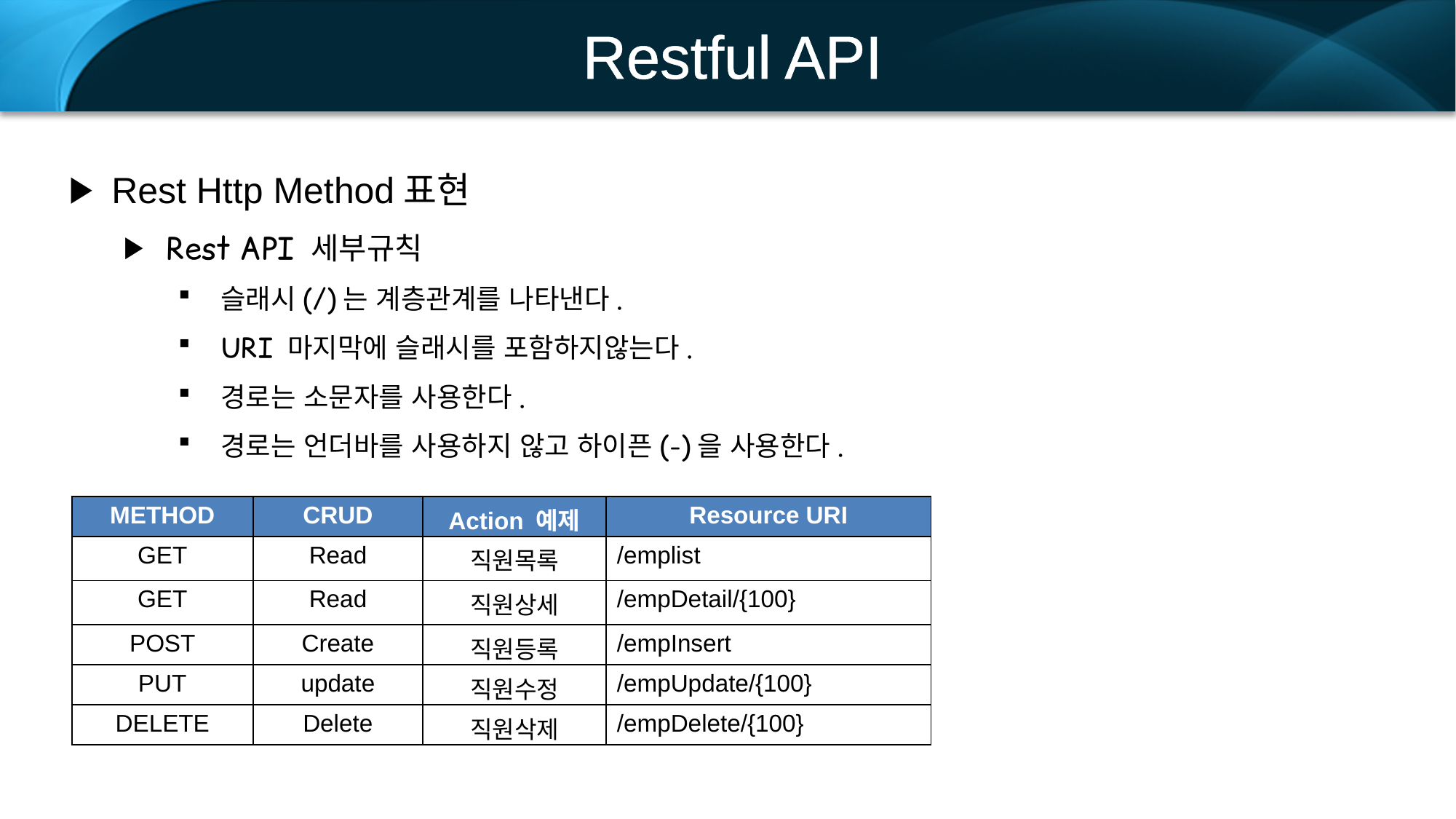

Restful API
Rest Http Method표현
Rest API 세부규칙
슬래시(/)는 계층관계를 나타낸다.
URI 마지막에 슬래시를 포함하지않는다.
경로는 소문자를 사용한다.
경로는 언더바를 사용하지 않고 하이픈(-)을 사용한다.
| METHOD | CRUD | Action 예제 | Resource URI |
| --- | --- | --- | --- |
| GET | Read | 직원목록 | /emplist |
| GET | Read | 직원상세 | /empDetail/{100} |
| POST | Create | 직원등록 | /empInsert |
| PUT | update | 직원수정 | /empUpdate/{100} |
| DELETE | Delete | 직원삭제 | /empDelete/{100} |